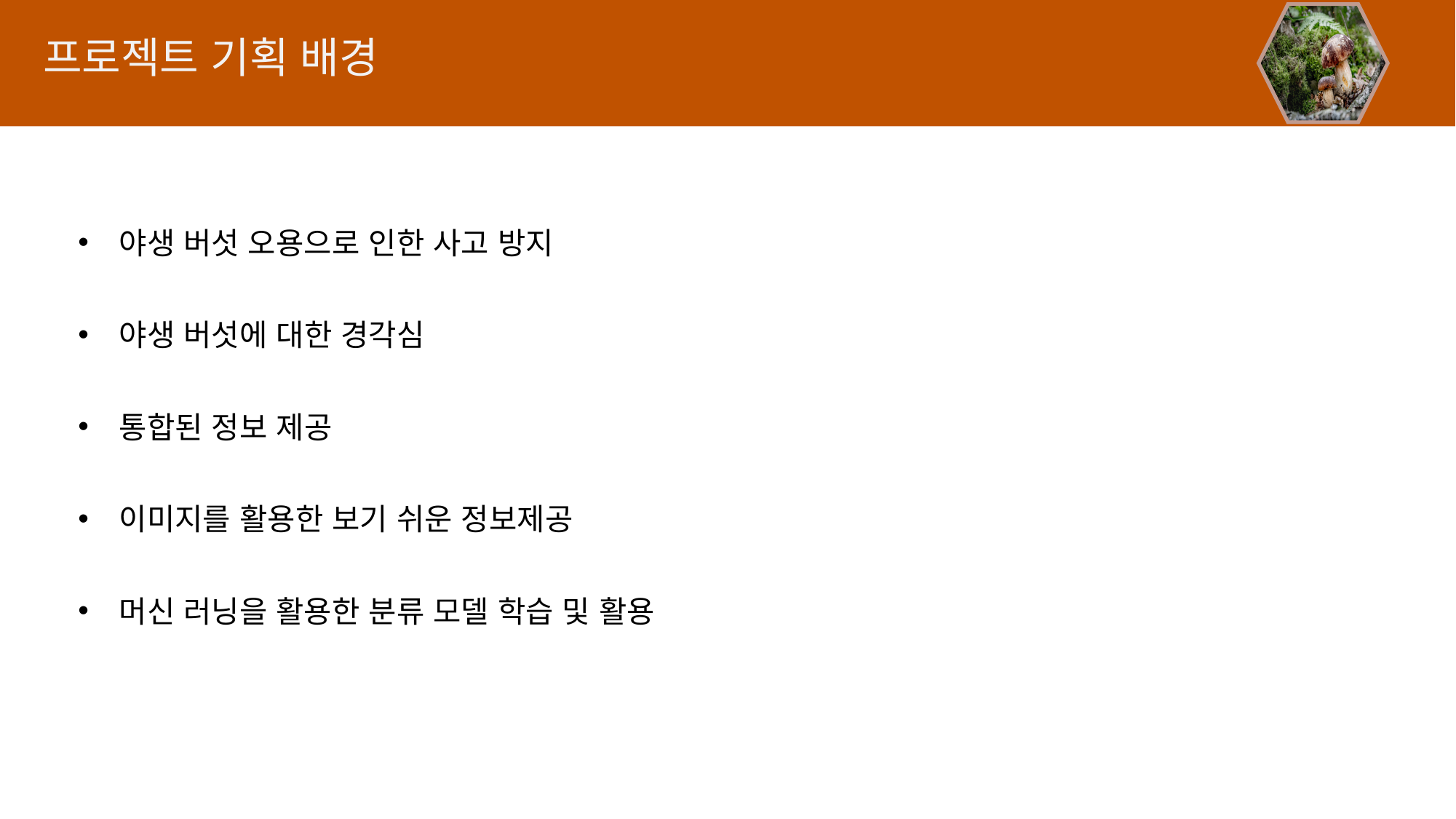

프로젝트 기획 배경
야생 버섯 오용으로 인한 사고 방지
야생 버섯에 대한 경각심
통합된 정보 제공
이미지를 활용한 보기 쉬운 정보제공
머신 러닝을 활용한 분류 모델 학습 및 활용